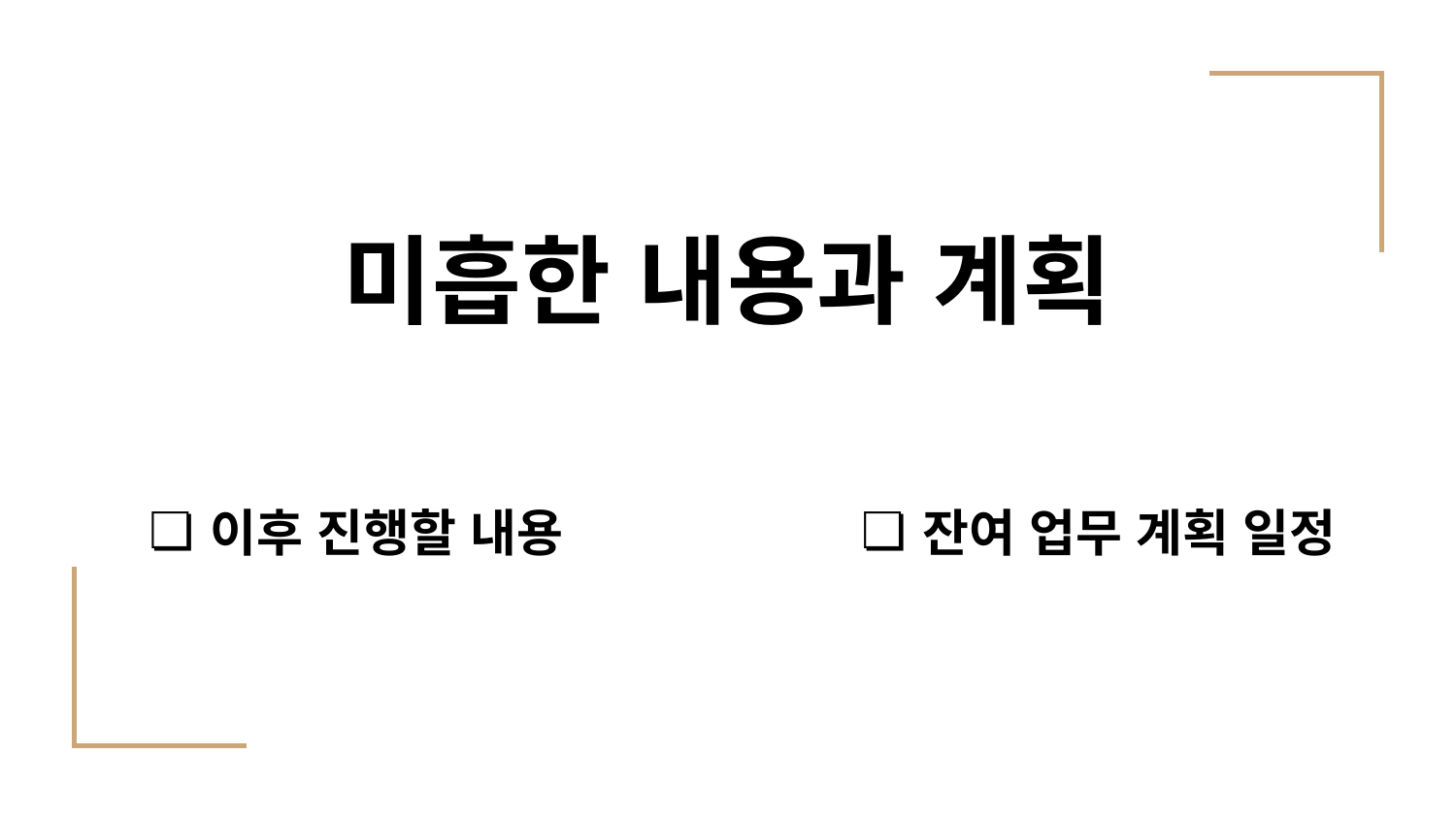

# 미흡한 내용과 계획
이후 진행할 내용
잔여 업무 계획 일정